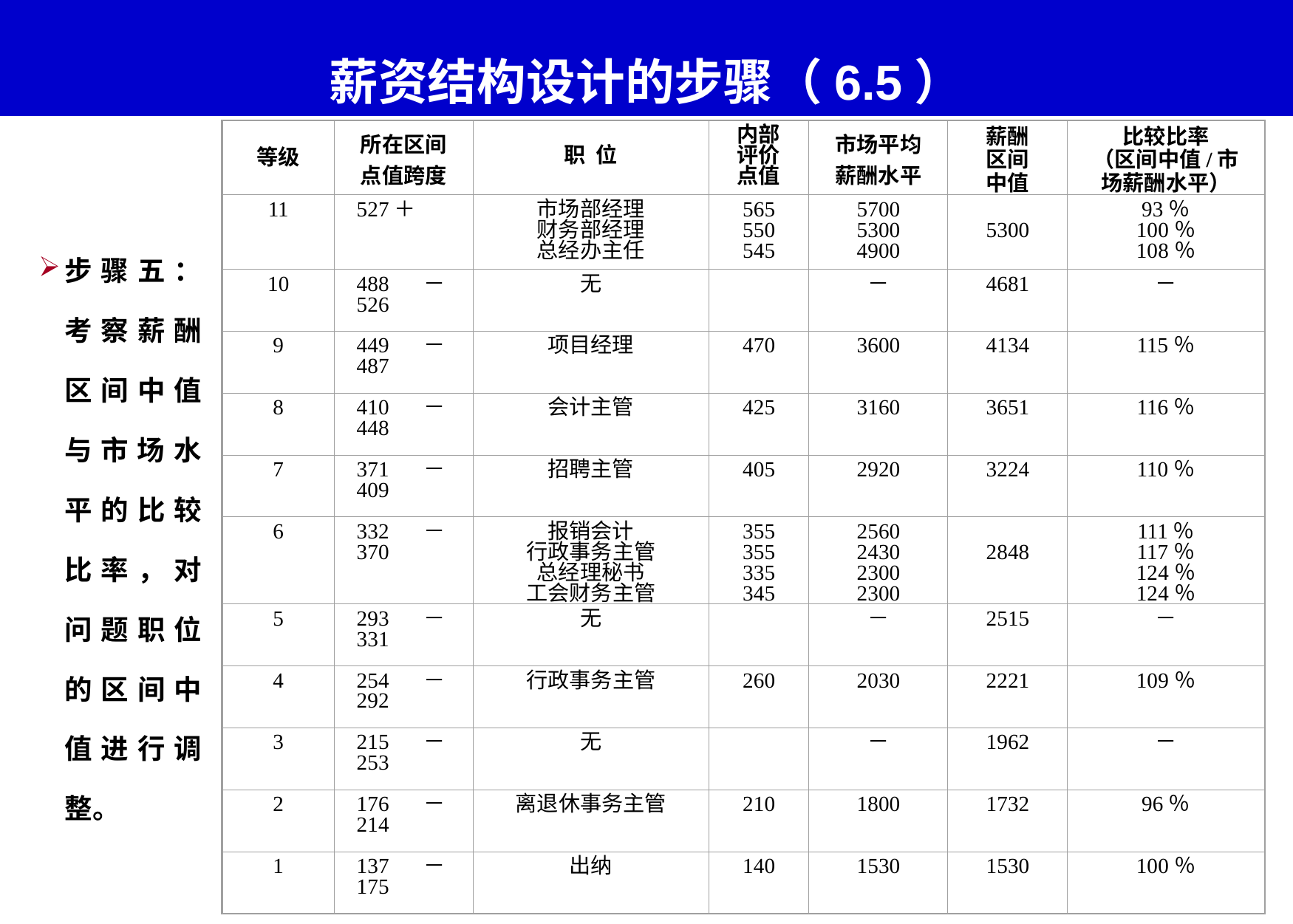

# 薪资结构设计的步骤（6.5）

等级

所在区间点值跨度

职  位

内部
评价
点值

市场平均薪酬水平

薪酬
区间
中值

比较比率
（区间中值/市场薪酬水平）

11

527＋

市场部经理
财务部经理
总经办主任

565
550
545

5700
5300
4900

5300

93％
100％
108％

10

488－526

无

－

4681

－

9

449－487

项目经理

470

3600

4134

115％

8

410－448

会计主管

425

3160

3651

116％

7

371－409

招聘主管

405

2920

3224

110％

6

332－370

报销会计
行政事务主管
总经理秘书
工会财务主管

355
355
335
345

2560
2430
2300
2300

2848

111％
117％
124％
124％

5

293－331

无

－

2515

－

4

254－292

行政事务主管

260

2030

2221

109％

3

215－253

无

－

1962

－

2

176－214

离退休事务主管

210

1800

1732

96％

1

137－175

出纳

140

1530

1530

100％

步骤五：考察薪酬区间中值与市场水平的比较比率，对问题职位的区间中值进行调整。